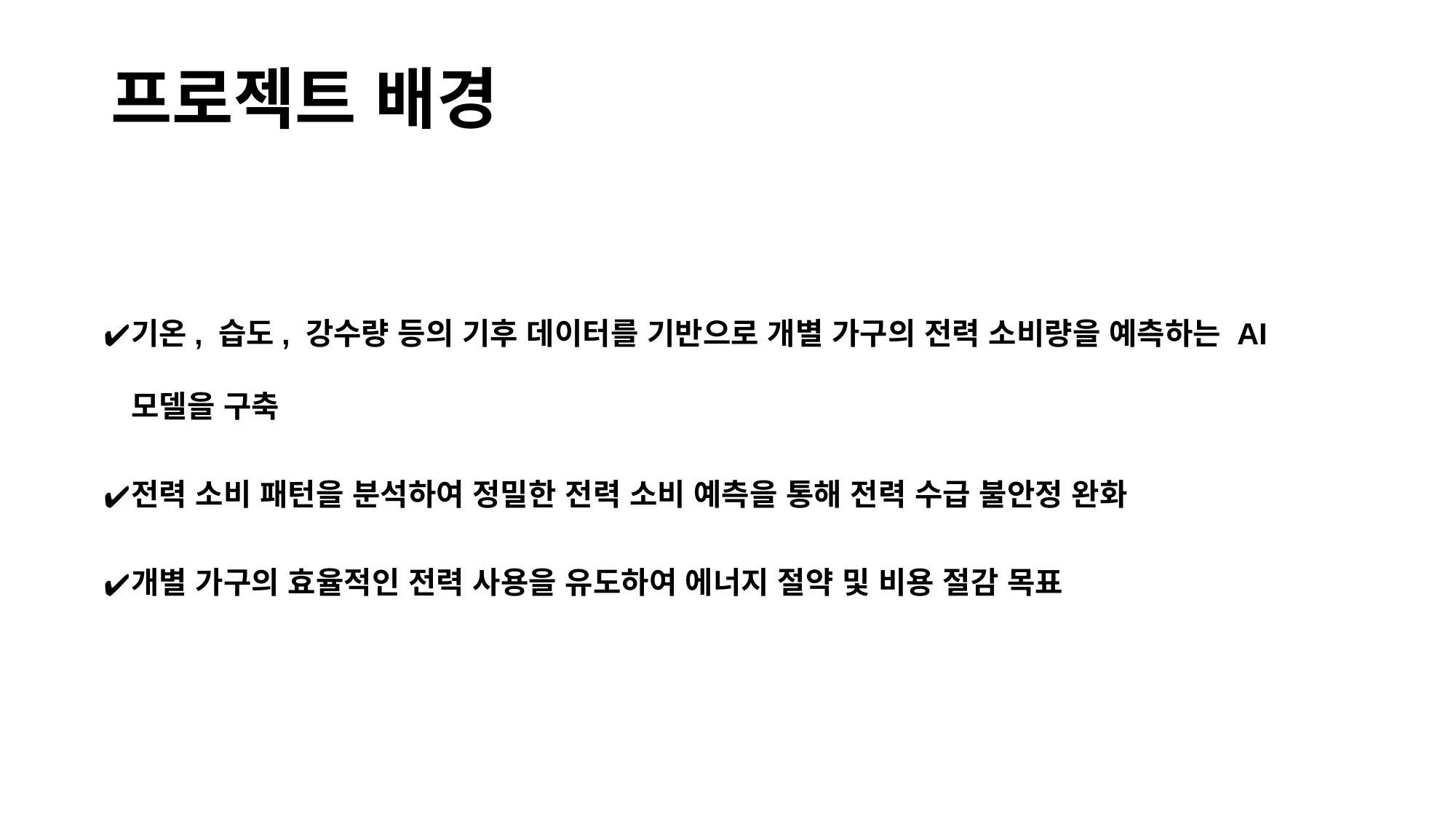

# 프로젝트 배경
기온, 습도, 강수량 등의 기후 데이터를 기반으로 개별 가구의 전력 소비량을 예측하는 AI 모델을 구축
전력 소비 패턴을 분석하여 정밀한 전력 소비 예측을 통해 전력 수급 불안정 완화
개별 가구의 효율적인 전력 사용을 유도하여 에너지 절약 및 비용 절감 목표